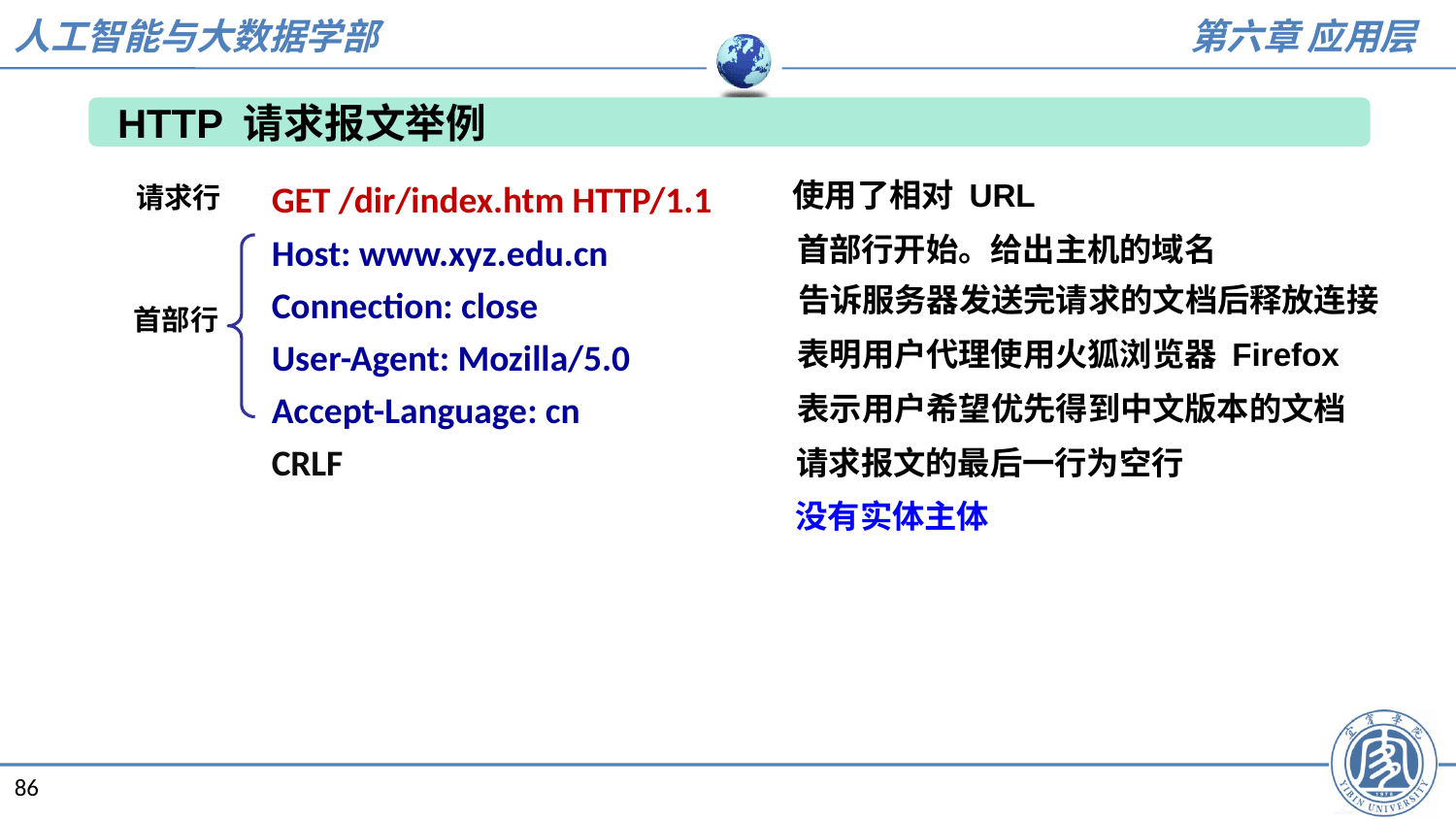

HTTP 请求报文举例

GET /dir/index.htm HTTP/1.1
Host: www.xyz.edu.cn
Connection: close
User-Agent: Mozilla/5.0
Accept-Language: cn
CRLF
使用了相对 URL
请求行
首部行开始。给出主机的域名

告诉服务器发送完请求的文档后释放连接
首部行
表明用户代理使用火狐浏览器 Firefox
表示用户希望优先得到中文版本的文档
请求报文的最后一行为空行
没有实体主体
86